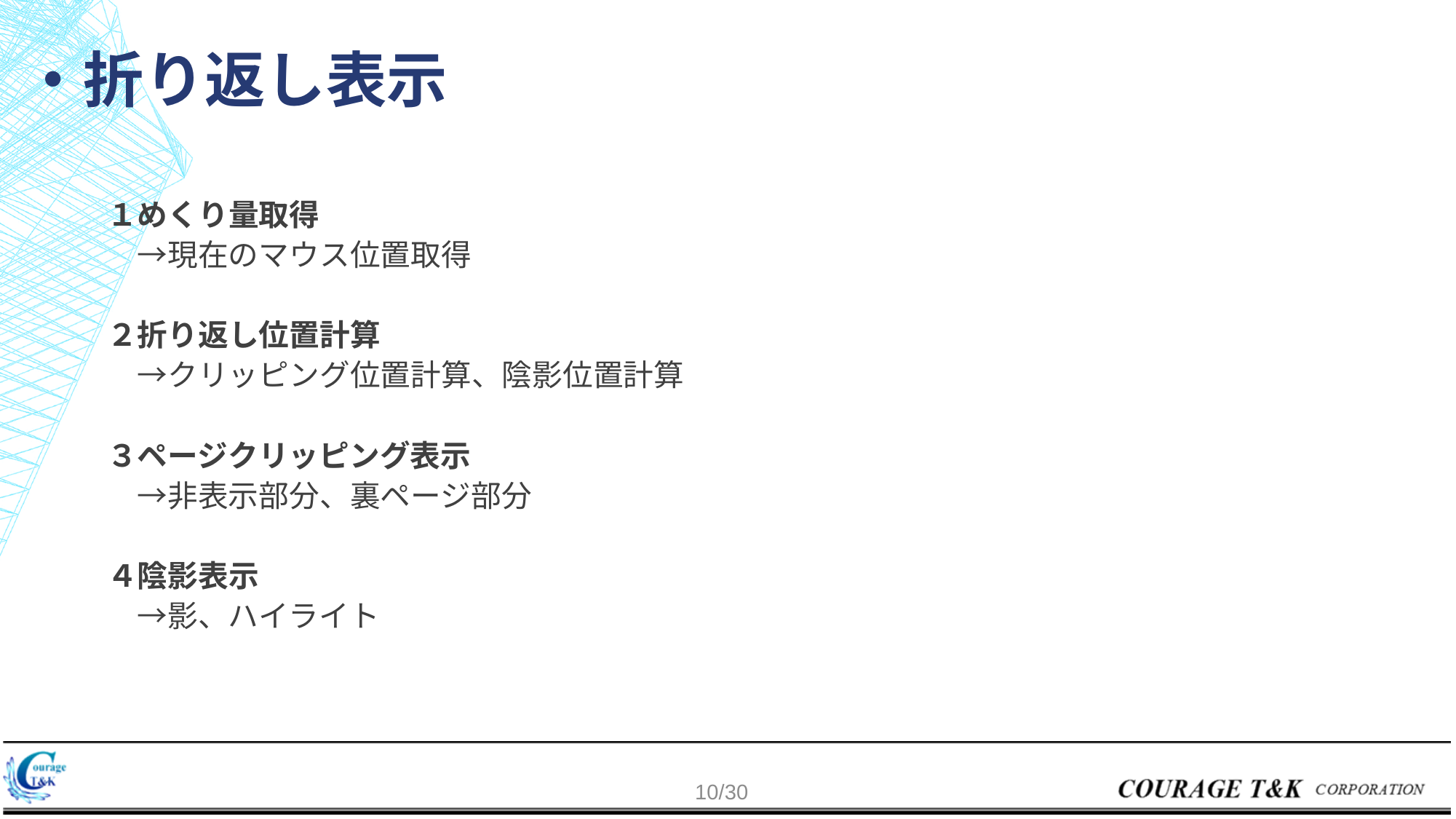

# ・折り返し表示

１めくり量取得
　→現在のマウス位置取得

２折り返し位置計算
　→クリッピング位置計算、陰影位置計算

３ページクリッピング表示
　→非表示部分、裏ページ部分

４陰影表示
　→影、ハイライト
10/30